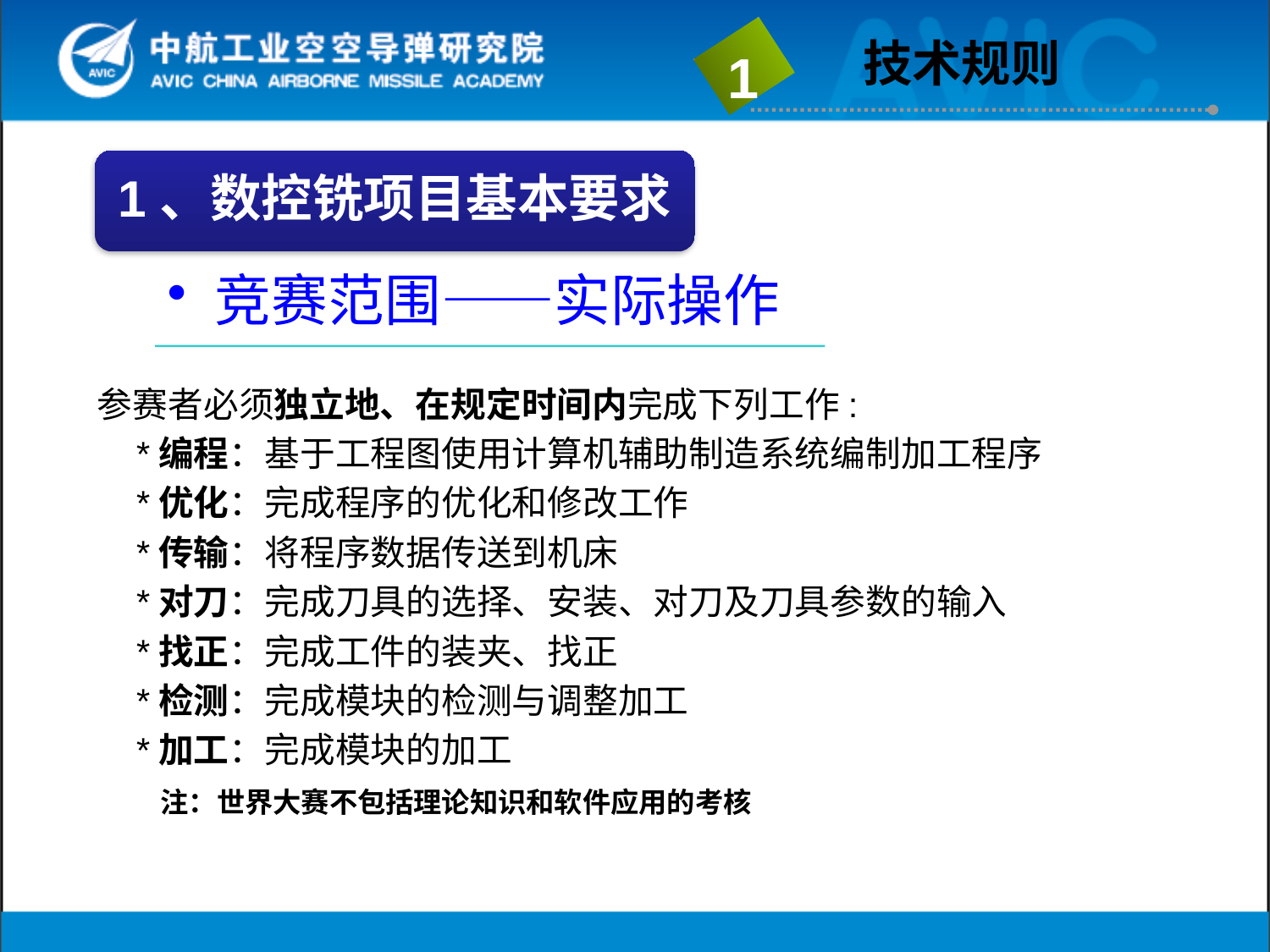

技术规则

1

1、数控铣项目基本要求
竞赛范围——实际操作

参赛者必须独立地、在规定时间内完成下列工作:
    *编程：基于工程图使用计算机辅助制造系统编制加工程序
    *优化：完成程序的优化和修改工作
    *传输：将程序数据传送到机床
    *对刀：完成刀具的选择、安装、对刀及刀具参数的输入
    *找正：完成工件的装夹、找正
    *检测：完成模块的检测与调整加工
    *加工：完成模块的加工
       注：世界大赛不包括理论知识和软件应用的考核